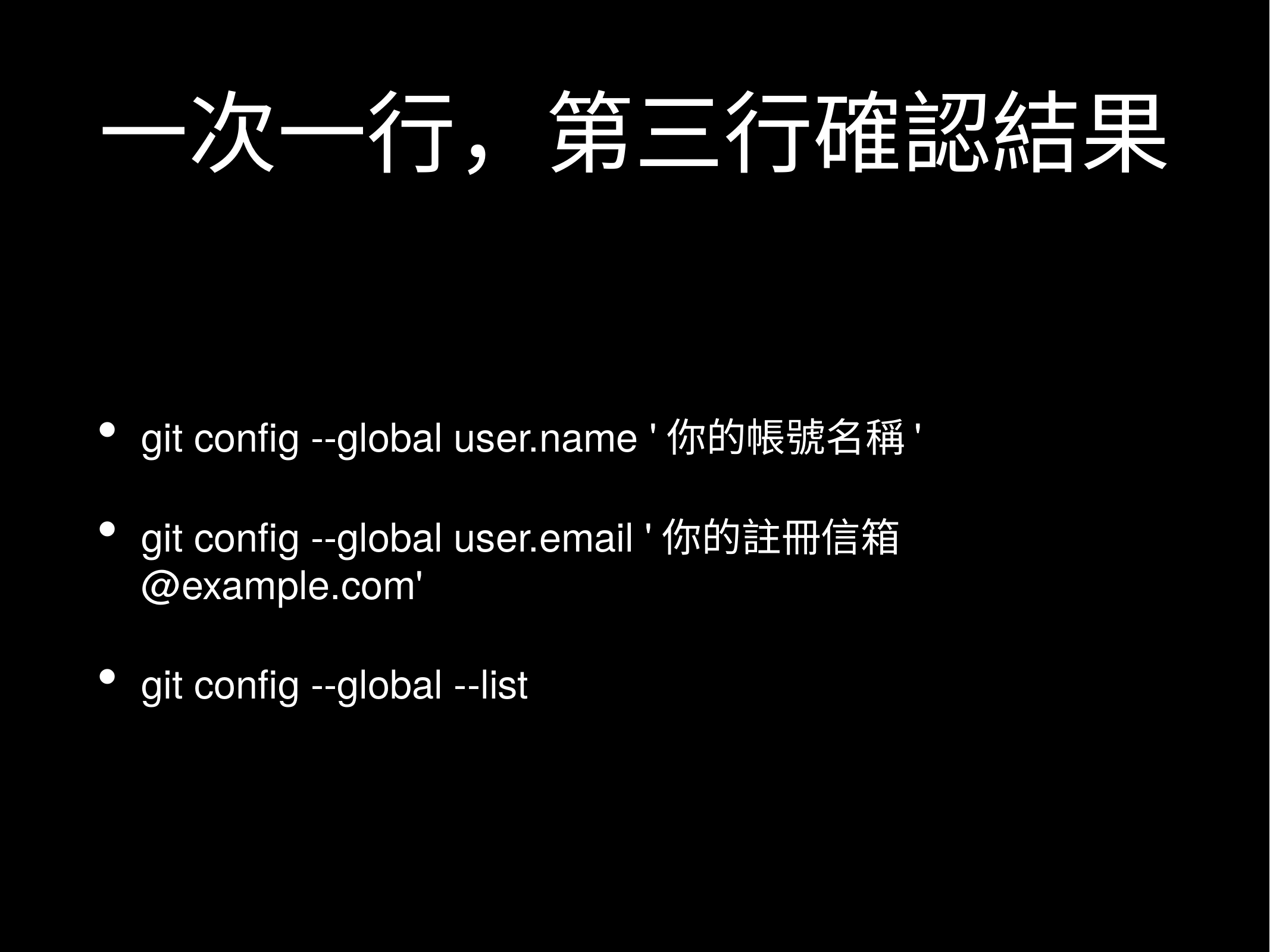

# 一次一行，第三行確認結果
git config --global user.name '你的帳號名稱'
git config --global user.email '你的註冊信箱@example.com'
git config --global --list